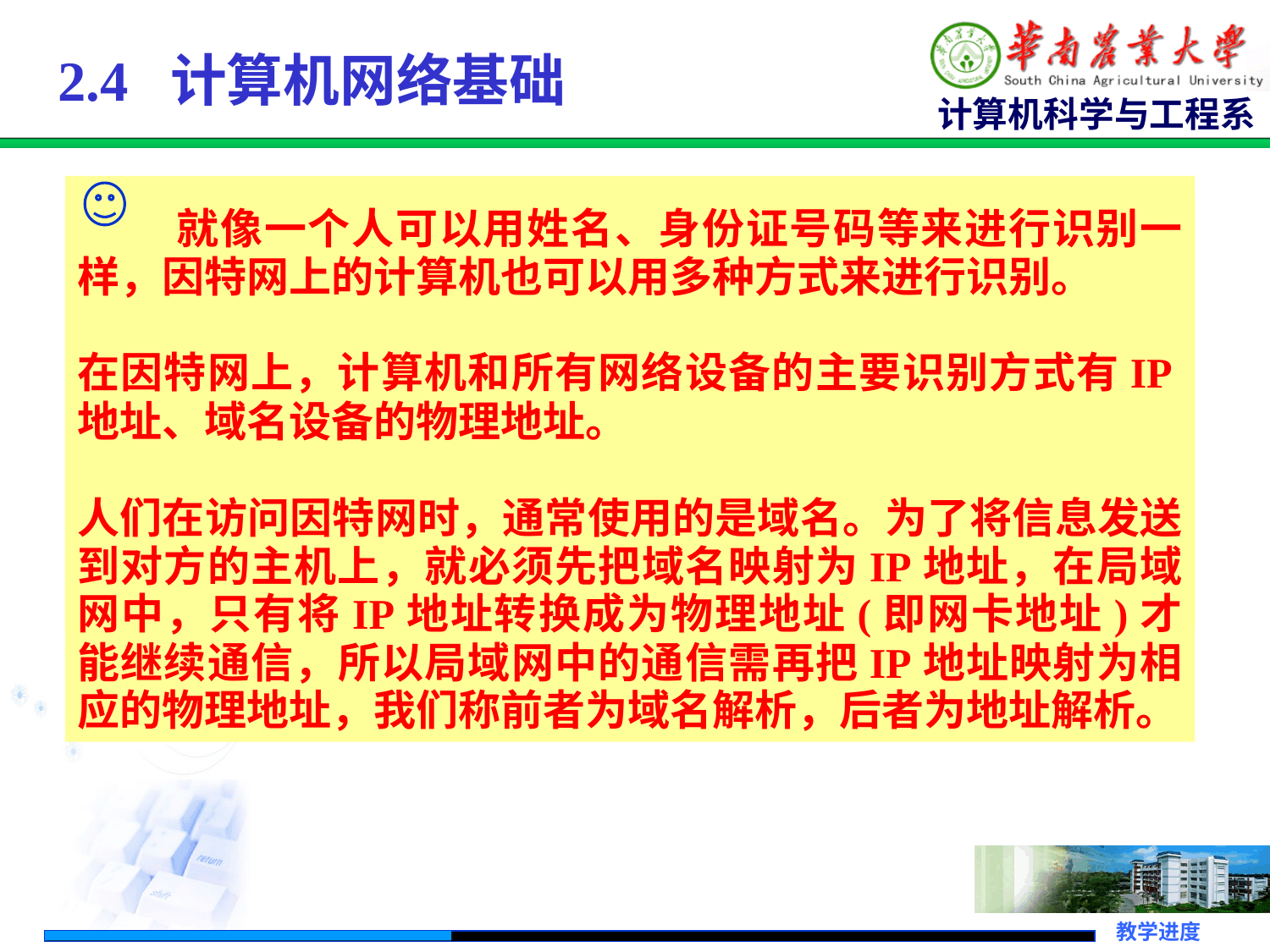

# 2.4  计算机网络基础

        就像一个人可以用姓名、身份证号码等来进行识别一样，因特网上的计算机也可以用多种方式来进行识别。

在因特网上，计算机和所有网络设备的主要识别方式有IP地址、域名设备的物理地址。

人们在访问因特网时，通常使用的是域名。为了将信息发送到对方的主机上，就必须先把域名映射为IP地址，在局域网中，只有将IP地址转换成为物理地址(即网卡地址)才能继续通信，所以局域网中的通信需再把IP地址映射为相应的物理地址，我们称前者为域名解析，后者为地址解析。